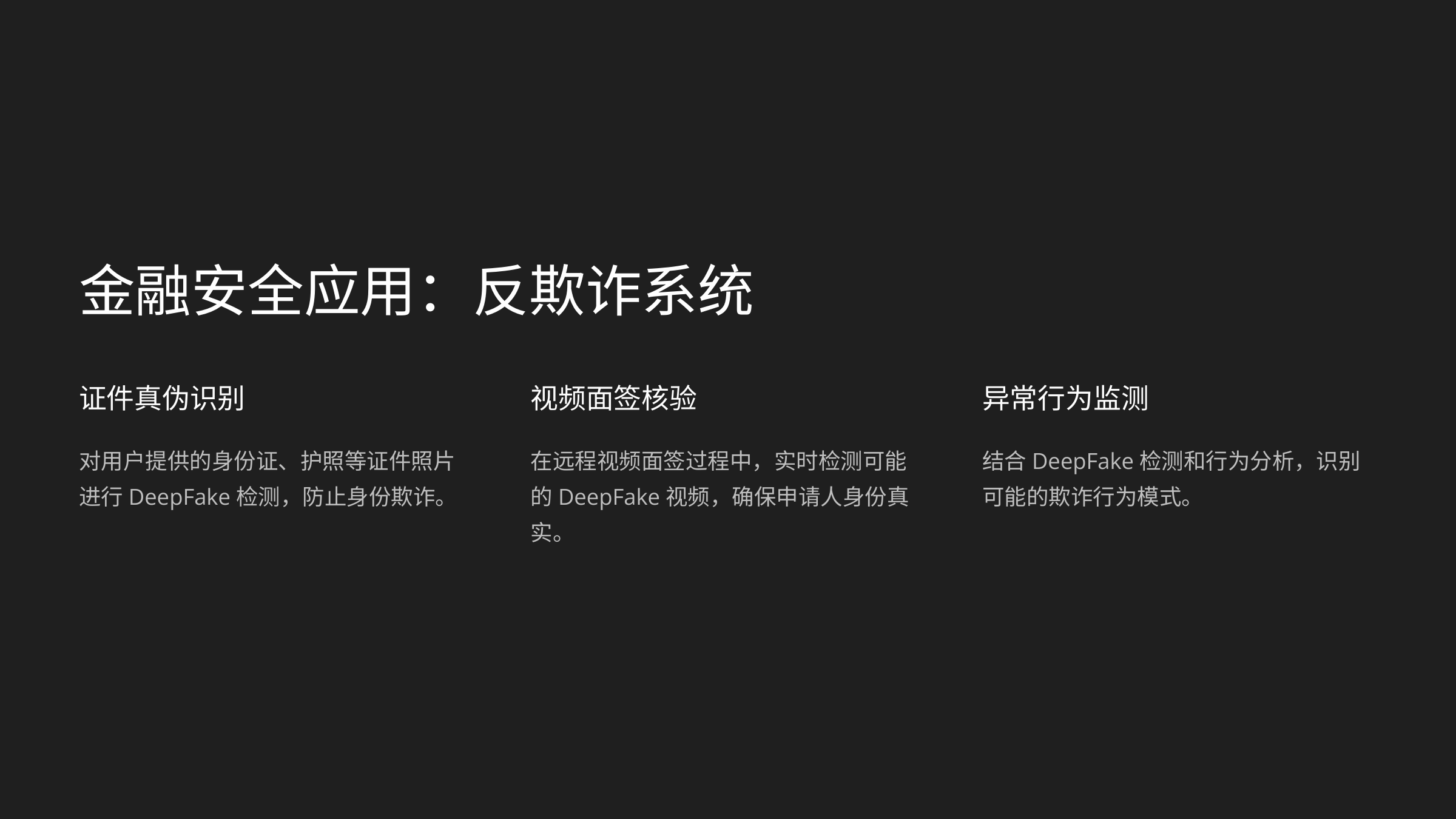

金融安全应用：反欺诈系统
证件真伪识别
视频面签核验
异常行为监测
对用户提供的身份证、护照等证件照片进行DeepFake检测，防止身份欺诈。
在远程视频面签过程中，实时检测可能的DeepFake视频，确保申请人身份真实。
结合DeepFake检测和行为分析，识别可能的欺诈行为模式。